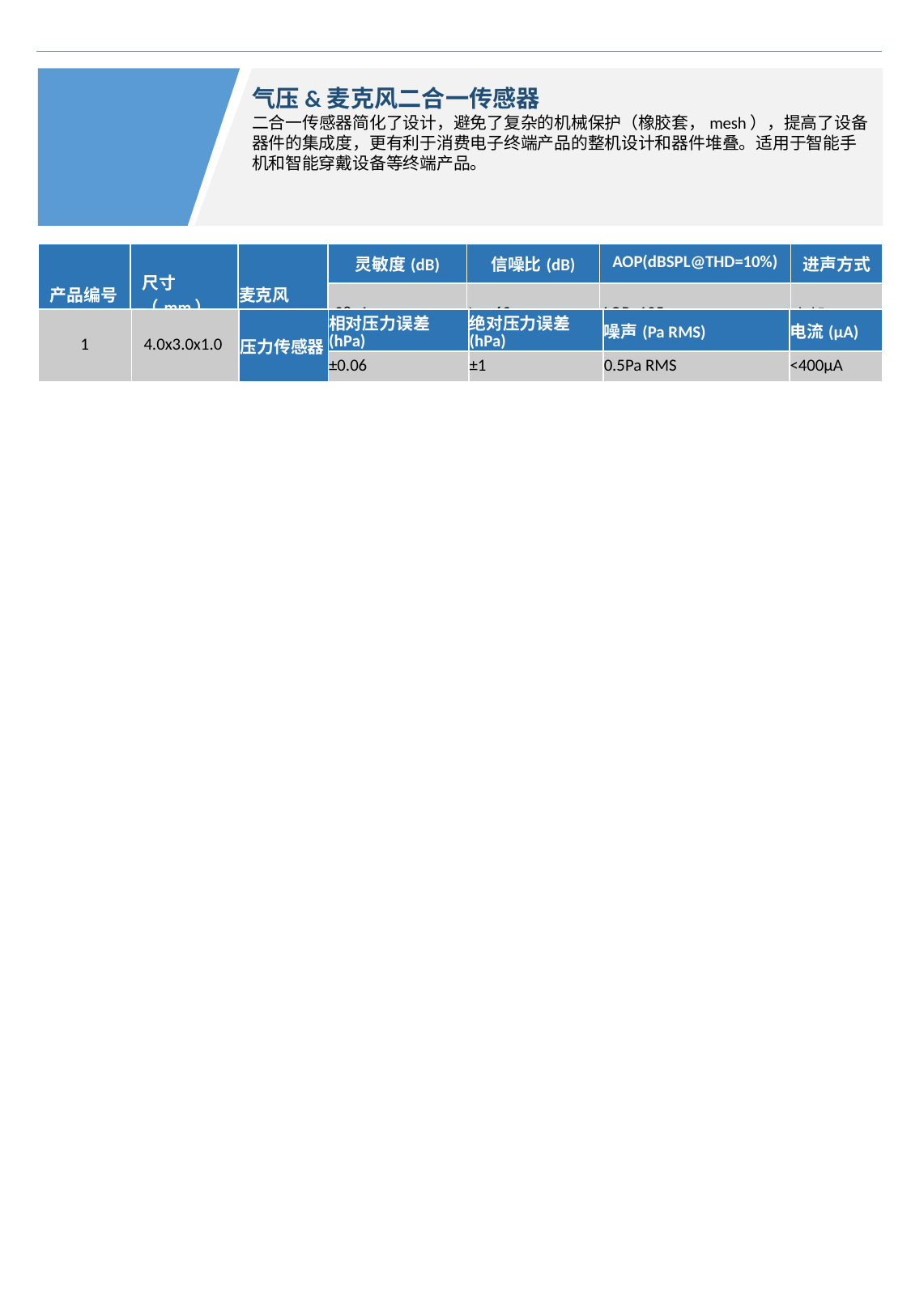

气压&麦克风二合一传感器
二合一传感器简化了设计，避免了复杂的机械保护（橡胶套，mesh），提高了设备器件的集成度，更有利于消费电子终端产品的整机设计和器件堆叠。适用于智能手机和智能穿戴设备等终端产品。
| 产品编号 | 尺寸（mm） | 麦克风 | 灵敏度(dB) | 信噪比(dB) | AOP(dBSPL@THD=10%) | 进声方式 |
| --- | --- | --- | --- | --- | --- | --- |
|  |  |  | -38±1 | typ 62 | AOP=125 | 底部 |
| 1 | 4.0x3.0x1.0 | 压力传感器 | 相对压力误差(hPa) | 绝对压力误差(hPa) | 噪声(Pa RMS) | 电流(μA) |
| --- | --- | --- | --- | --- | --- | --- |
|  |  |  | ±0.06 | ±1 | 0.5Pa RMS | <400μA |